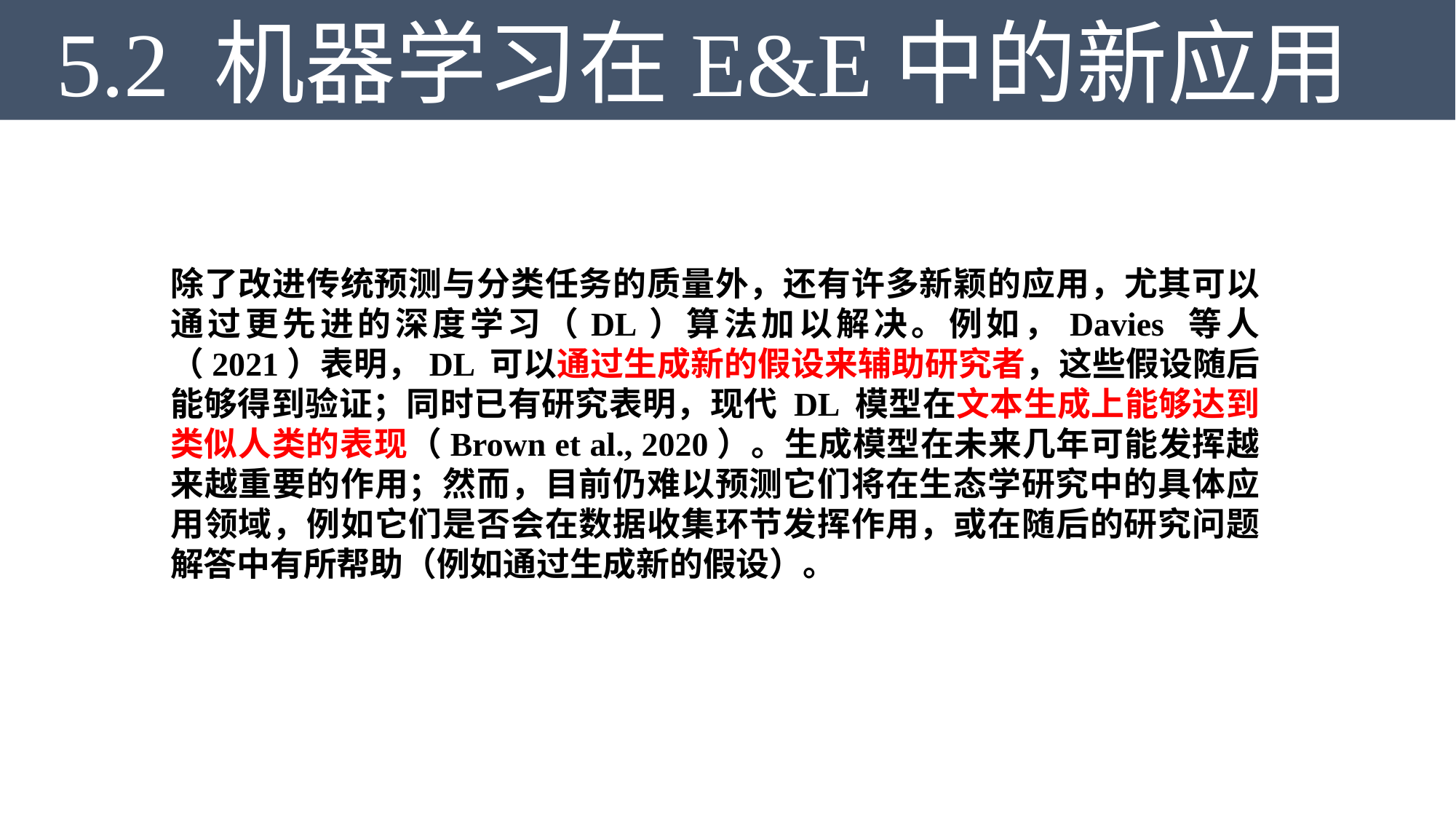

5.2 机器学习在E&E中的新应用
除了改进传统预测与分类任务的质量外，还有许多新颖的应用，尤其可以通过更先进的深度学习（DL）算法加以解决。例如，Davies 等人（2021）表明，DL 可以通过生成新的假设来辅助研究者，这些假设随后能够得到验证；同时已有研究表明，现代 DL 模型在文本生成上能够达到类似人类的表现（Brown et al., 2020）。生成模型在未来几年可能发挥越来越重要的作用；然而，目前仍难以预测它们将在生态学研究中的具体应用领域，例如它们是否会在数据收集环节发挥作用，或在随后的研究问题解答中有所帮助（例如通过生成新的假设）。